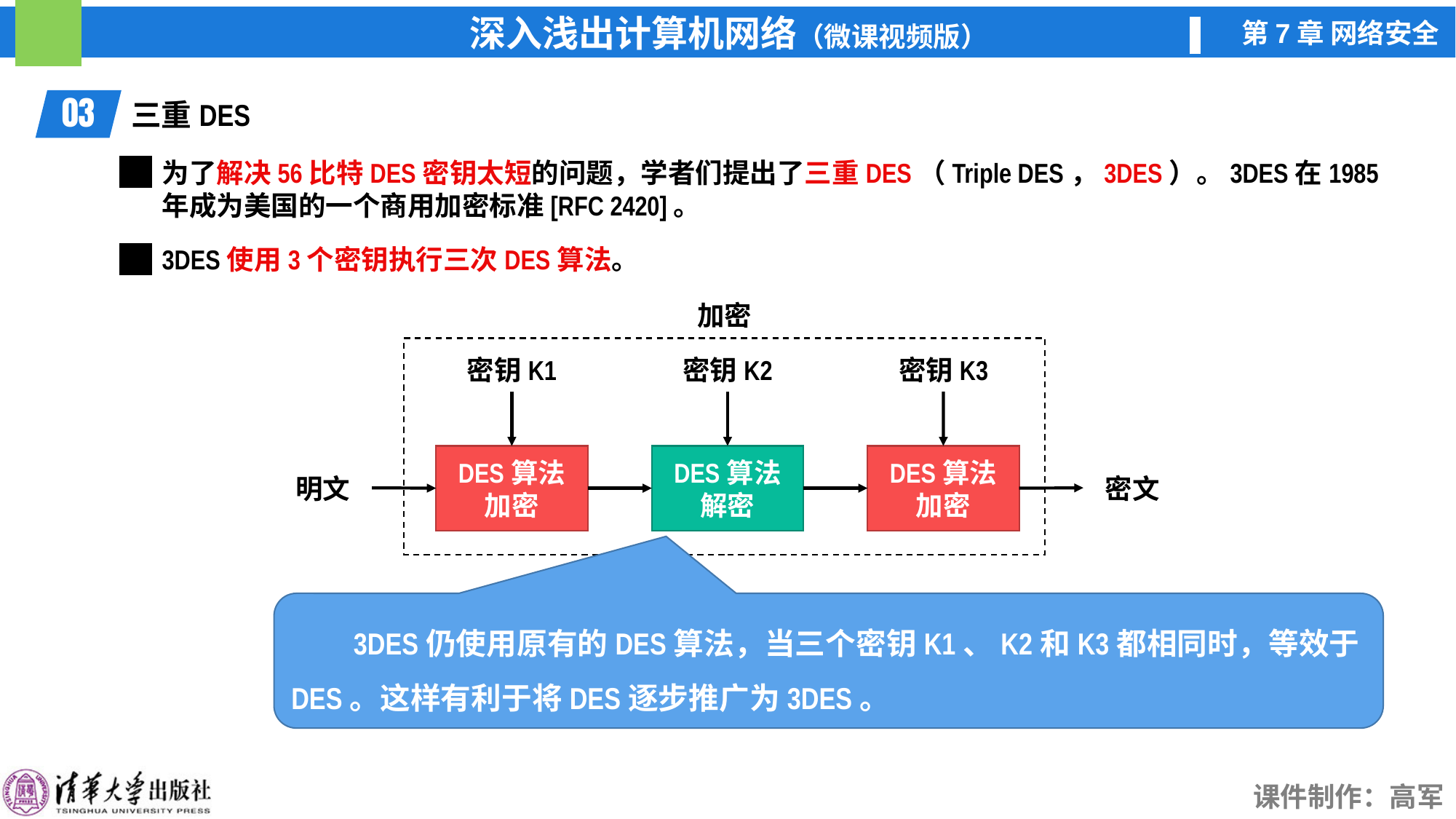

03
三重DES
为了解决56比特DES密钥太短的问题，学者们提出了三重DES（Triple DES，3DES）。3DES在1985年成为美国的一个商用加密标准[RFC 2420]。

3DES使用3个密钥执行三次DES算法。

加密

密钥K1
密钥K2
密钥K3
DES算法
加密
DES算法
解密
DES算法
加密
明文
密文
         3DES仍使用原有的DES算法，当三个密钥K1、K2和K3都相同时，等效于DES。这样有利于将DES逐步推广为3DES。